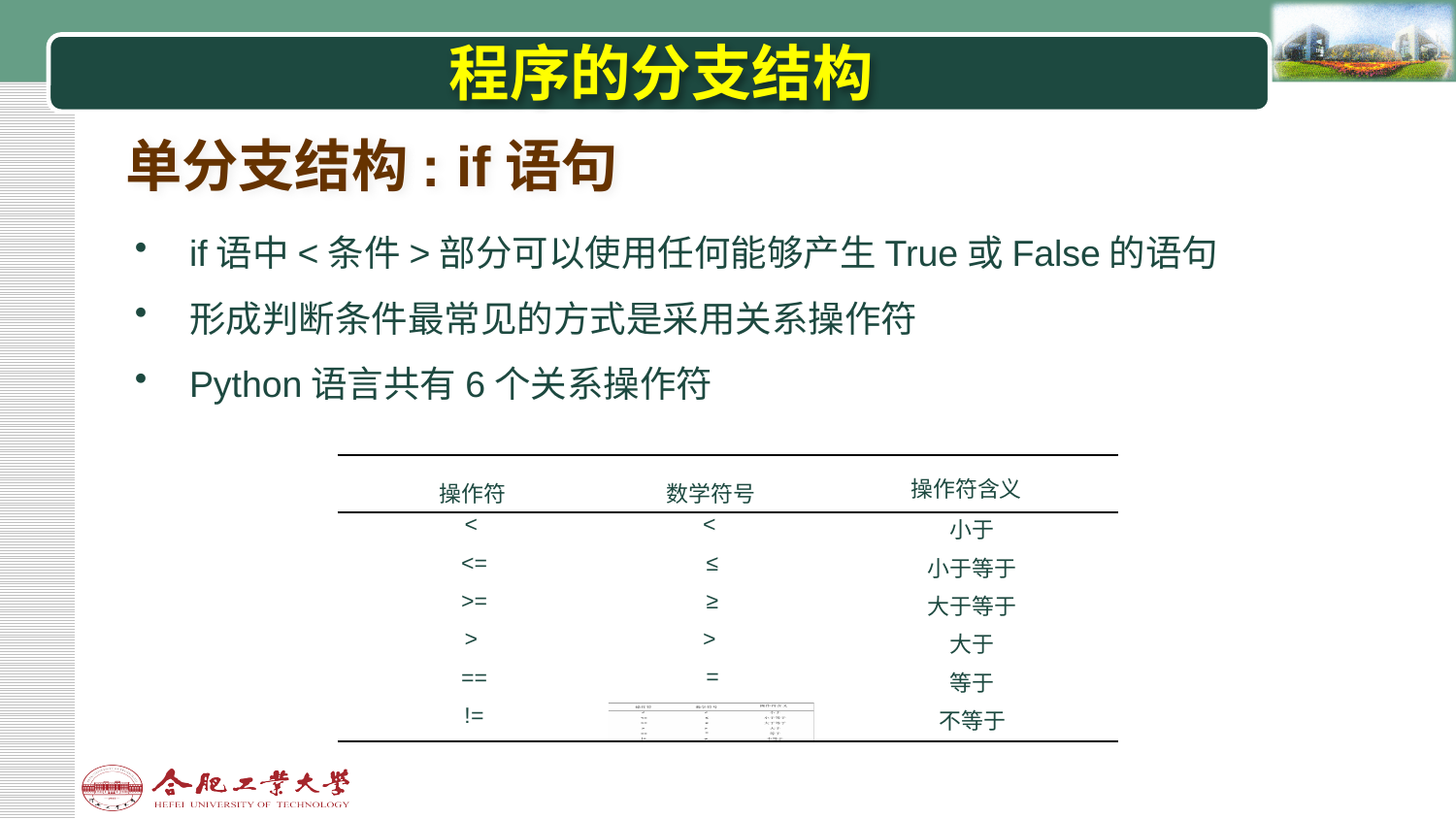

# 程序的分支结构
单分支结构: if语句
if语中<条件>部分可以使用任何能够产生True或False的语句
形成判断条件最常见的方式是采用关系操作符
Python语言共有6个关系操作符
| 操作符 | 数学符号 | 操作符含义 |
| --- | --- | --- |
| < | < | 小于 |
| <= | ≤ | 小于等于 |
| >= | ≥ | 大于等于 |
| > | > | 大于 |
| == | = | 等于 |
| != |  | 不等于 |